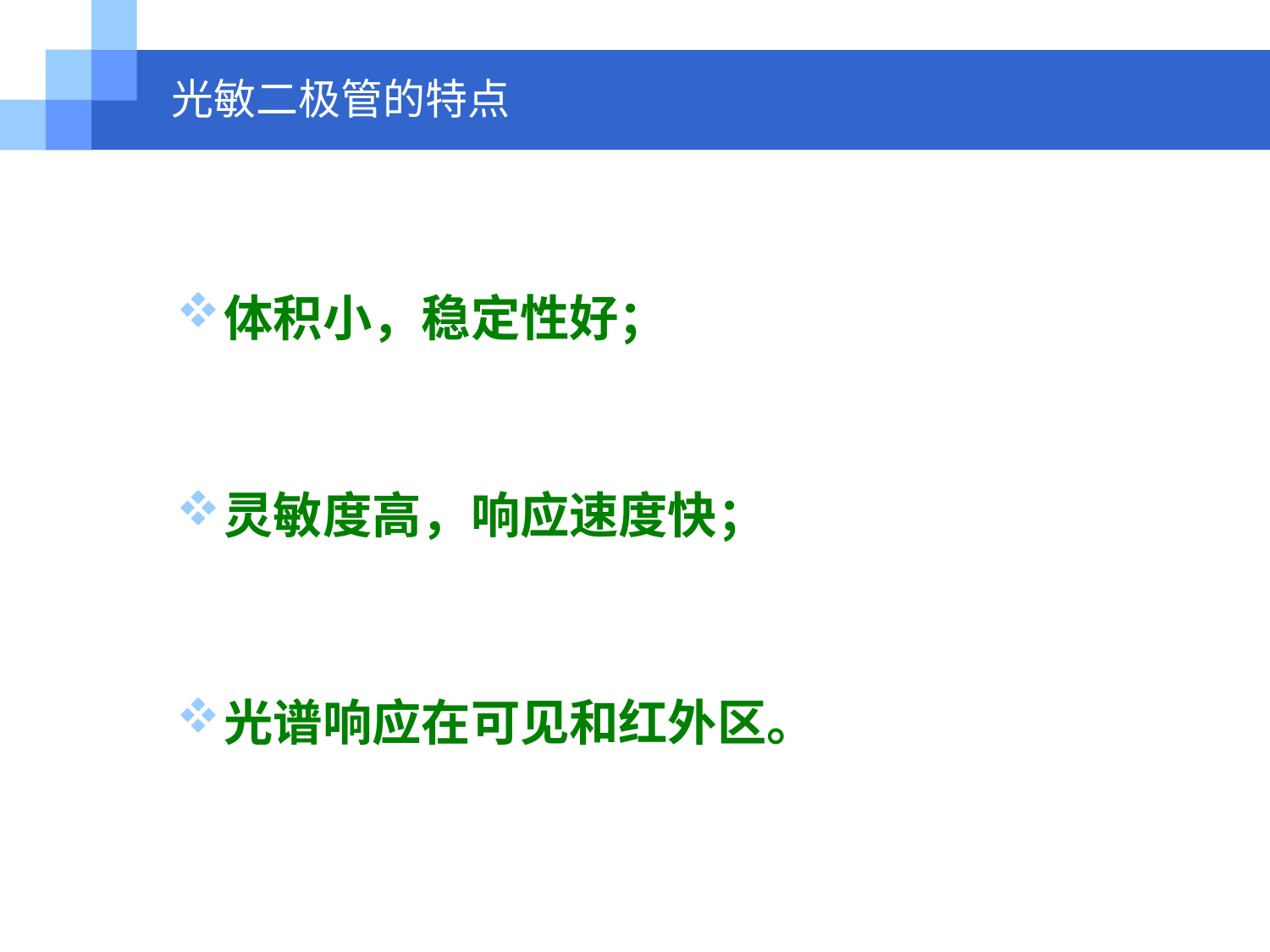

# 光敏二极管的特点

体积小，稳定性好；

灵敏度高，响应速度快；

光谱响应在可见和红外区。